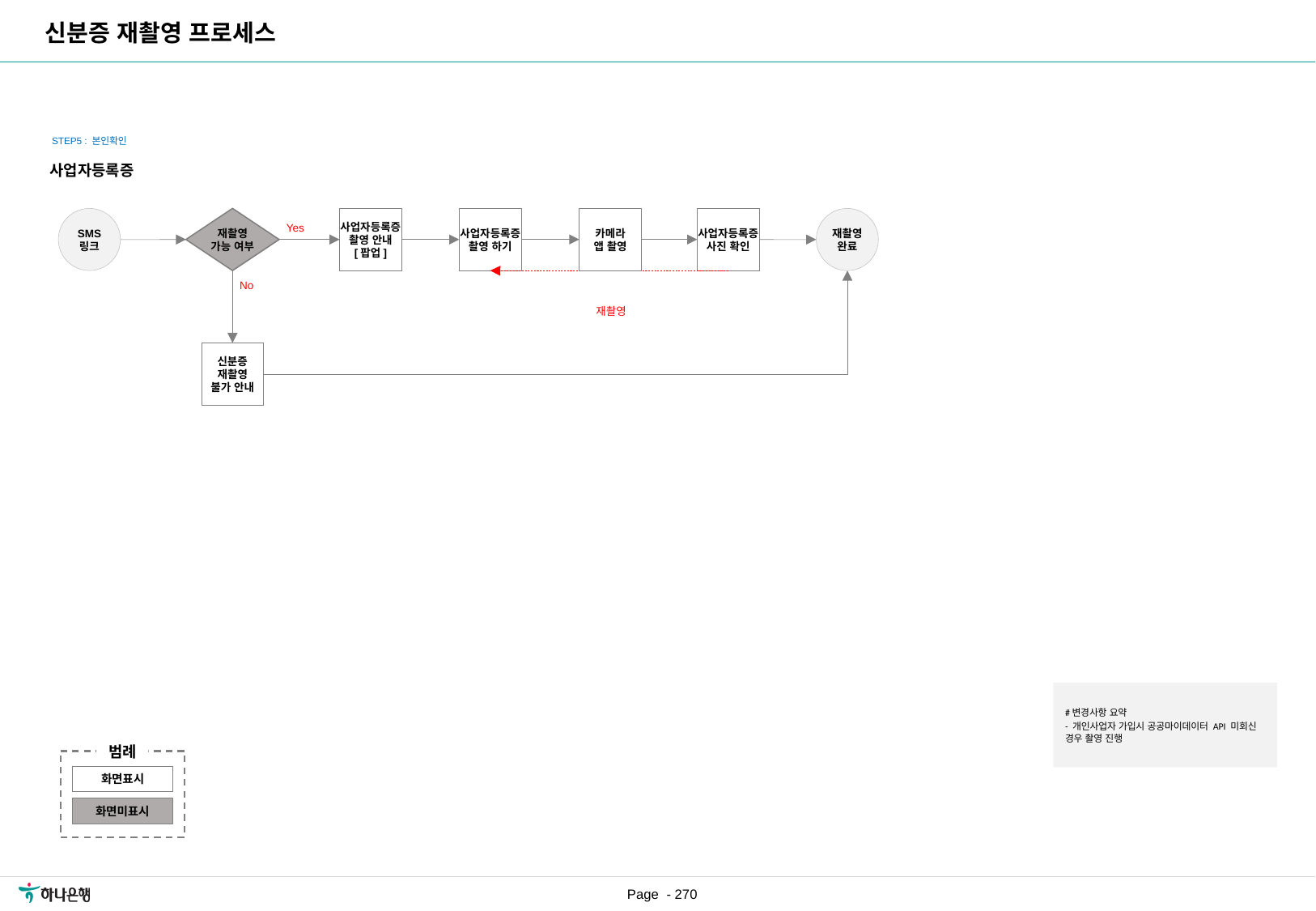

신분증 재촬영 프로세스
| 요구사항ID |
| --- |
| REQ\_URR\_019 |
| REQ\_URR\_024 |
| REQ\_URR\_028 |
| REQ\_URR\_043 |
| REQ\_URR\_044 |
| REQ\_URR\_045 |
| REQ\_URR\_046 |
STEP5 : 본인확인
사업자등록증
SMS
링크
재촬영
가능 여부
사업자등록증
촬영 안내
[팝업]
사업자등록증
촬영 하기
카메라
앱 촬영
사업자등록증
사진 확인
재촬영
완료
Yes
No
재촬영
신분증
재촬영
불가 안내
#변경사항 요약
- 개인사업자 가입시 공공마이데이터 API 미회신 경우 촬영 진행
범례

화면표시
화면미표시